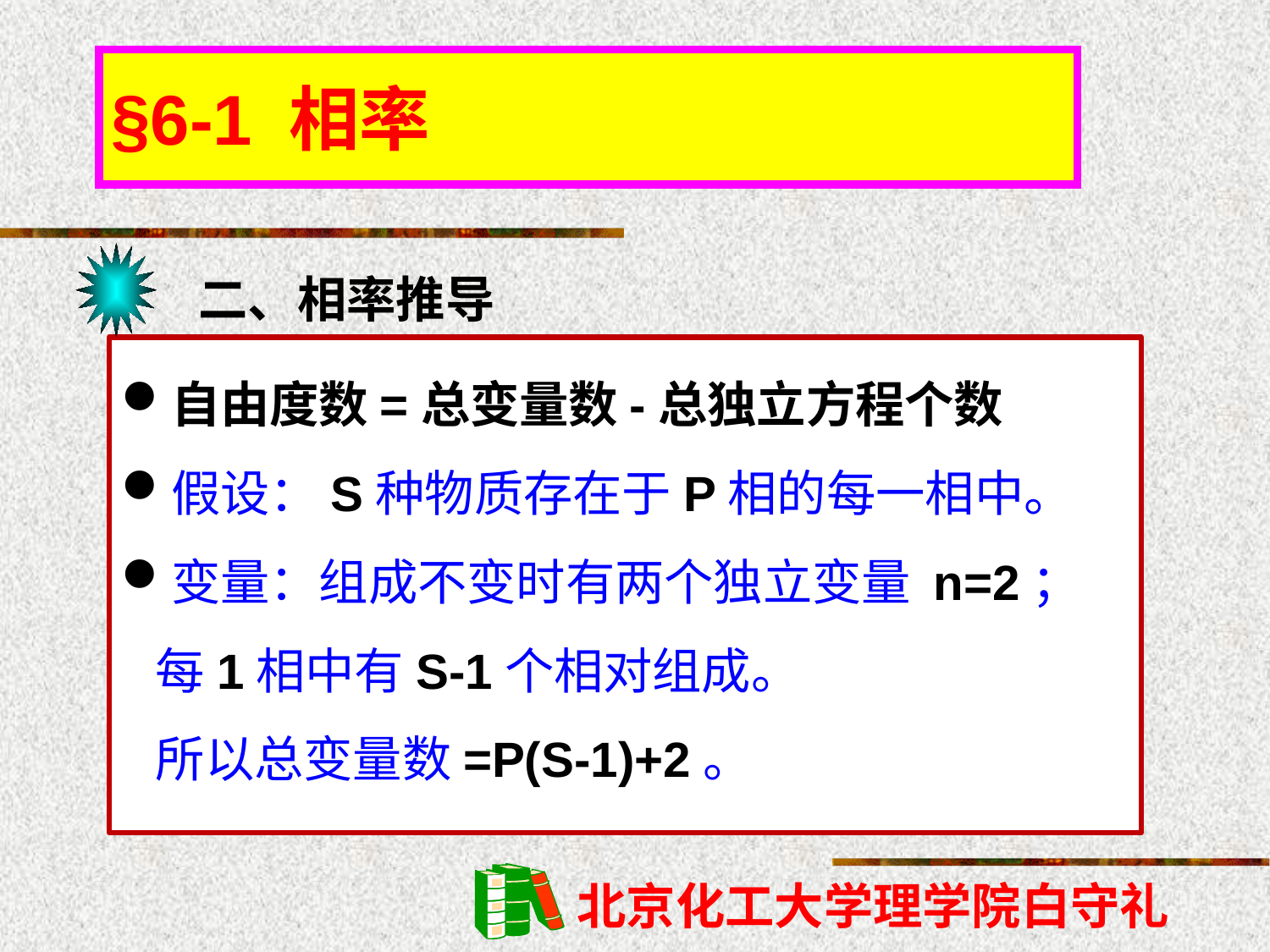

§6-1 相率

二、相率推导
自由度数=总变量数-总独立方程个数
假设：S种物质存在于P相的每一相中。
变量：组成不变时有两个独立变量 n=2；
  每1相中有S-1个相对组成。
  所以总变量数=P(S-1)+2。